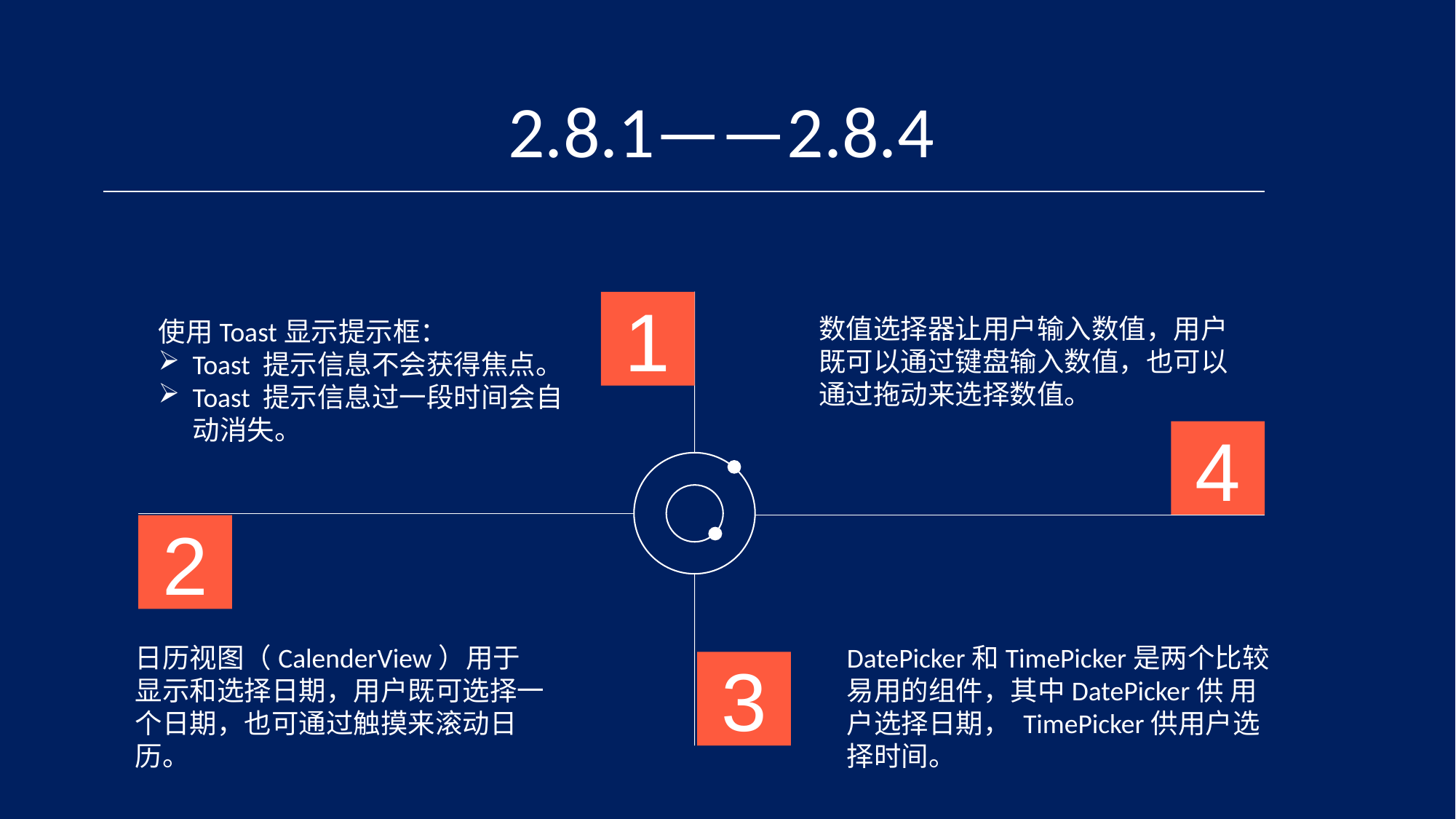

2.8.1——2.8.4
1
数值选择器让用户输入数值，用户既可以通过键盘输入数值，也可以通过拖动来选择数值。
使用Toast显示提示框：
Toast 提示信息不会获得焦点。
Toast 提示信息过一段时间会自动消失。
4

2

DatePicker和TimePicker是两个比较易用的组件，其中DatePicker供 用户选择日期， TimePicker供用户选择时间。
日历视图（CalenderView）用于显示和选择日期，用户既可选择一个日期，也可通过触摸来滚动日历。
3